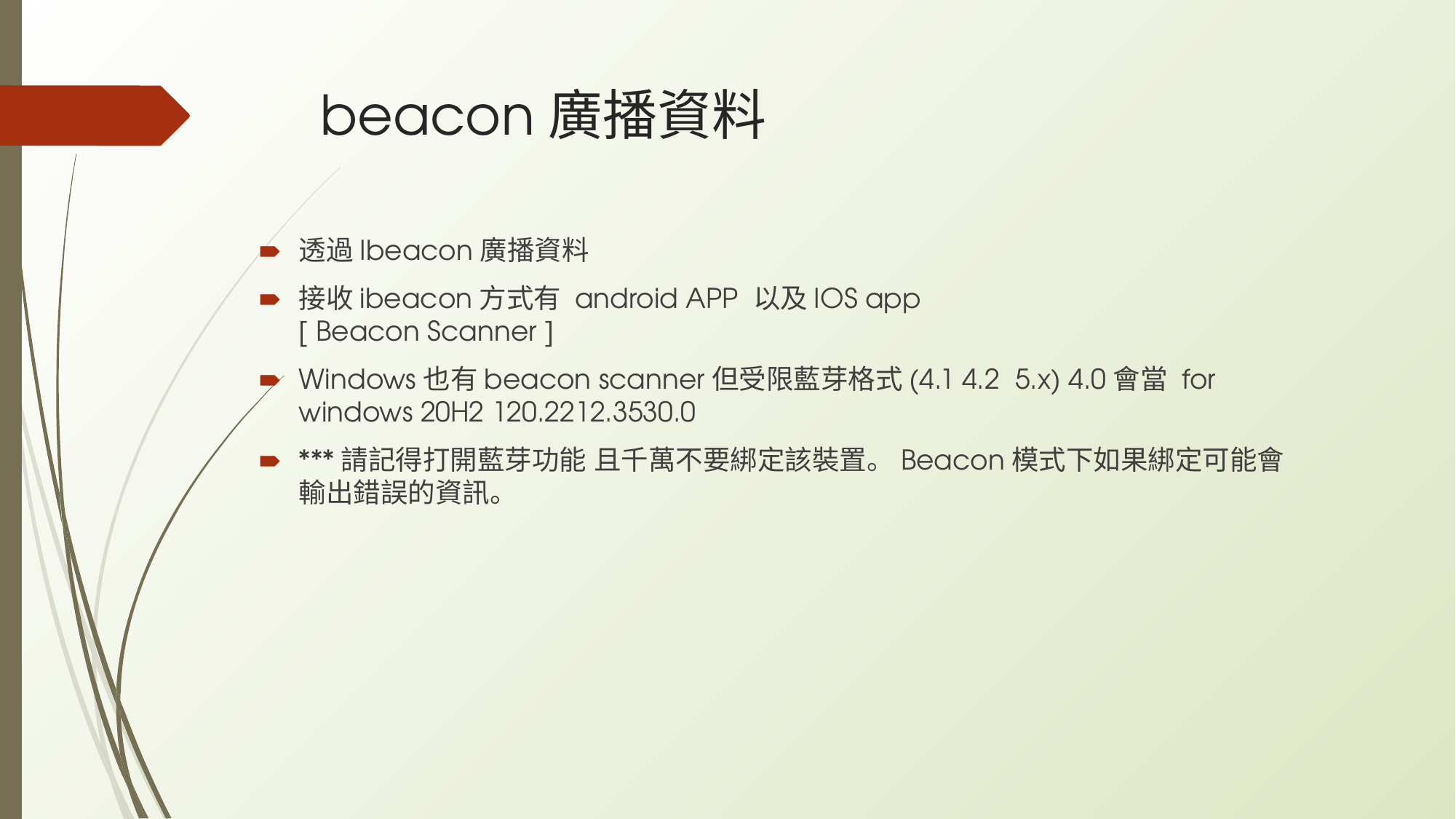

# beacon廣播資料
透過Ibeacon廣播資料
接收ibeacon方式有 android APP 以及IOS app
[ Beacon Scanner ]
Windows也有beacon scanner但受限藍芽格式(4.1 4.2  5.x) 4.0會當 for windows 20H2 120.2212.3530.0
***請記得打開藍芽功能 且千萬不要綁定該裝置。Beacon模式下如果綁定可能會輸出錯誤的資訊。